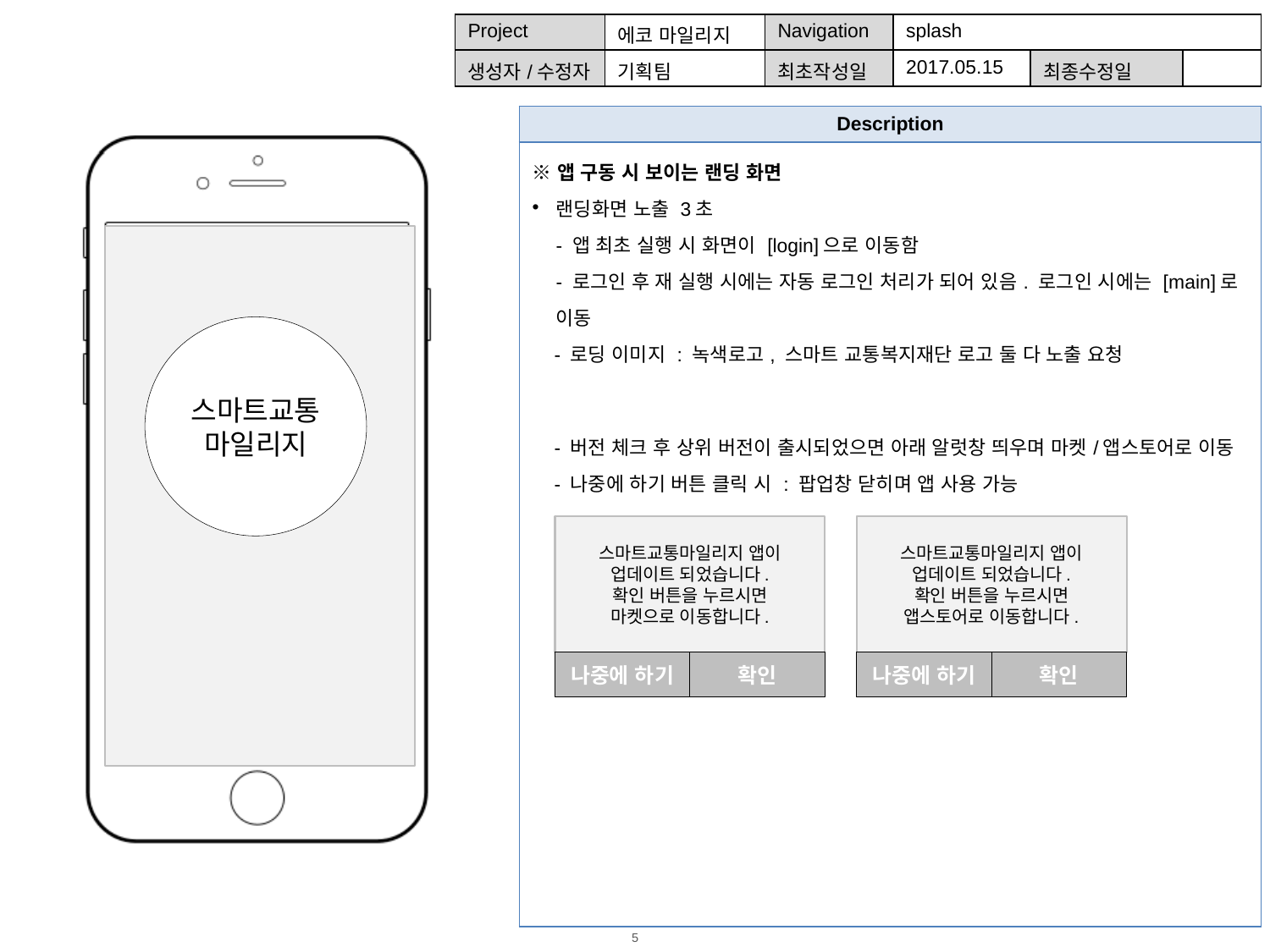

| Project | 에코 마일리지 | Navigation | splash |  |  |
| --- | --- | --- | --- | --- | --- |
| 생성자/수정자 | 기획팀 | 최초작성일 | 2017.05.15 | 최종수정일 |  |
| Description |
| --- |
| ※앱 구동 시 보이는 랜딩 화면 랜딩화면 노출 3초 - 앱 최초 실행 시 화면이 [login]으로 이동함 - 로그인 후 재 실행 시에는 자동 로그인 처리가 되어 있음. 로그인 시에는 [main]로 이동 - 로딩 이미지 : 녹색로고, 스마트 교통복지재단 로고 둘 다 노출 요청 - 버전 체크 후 상위 버전이 출시되었으면 아래 알럿창 띄우며 마켓/앱스토어로 이동 - 나중에 하기 버튼 클릭 시 : 팝업창 닫히며 앱 사용 가능 안드로이드 ios |

스마트교통
마일리지
스마트교통마일리지 앱이
업데이트 되었습니다.
확인 버튼을 누르시면
마켓으로 이동합니다.
스마트교통마일리지 앱이
업데이트 되었습니다.
확인 버튼을 누르시면
앱스토어로 이동합니다.
나중에 하기
확인
나중에 하기
확인